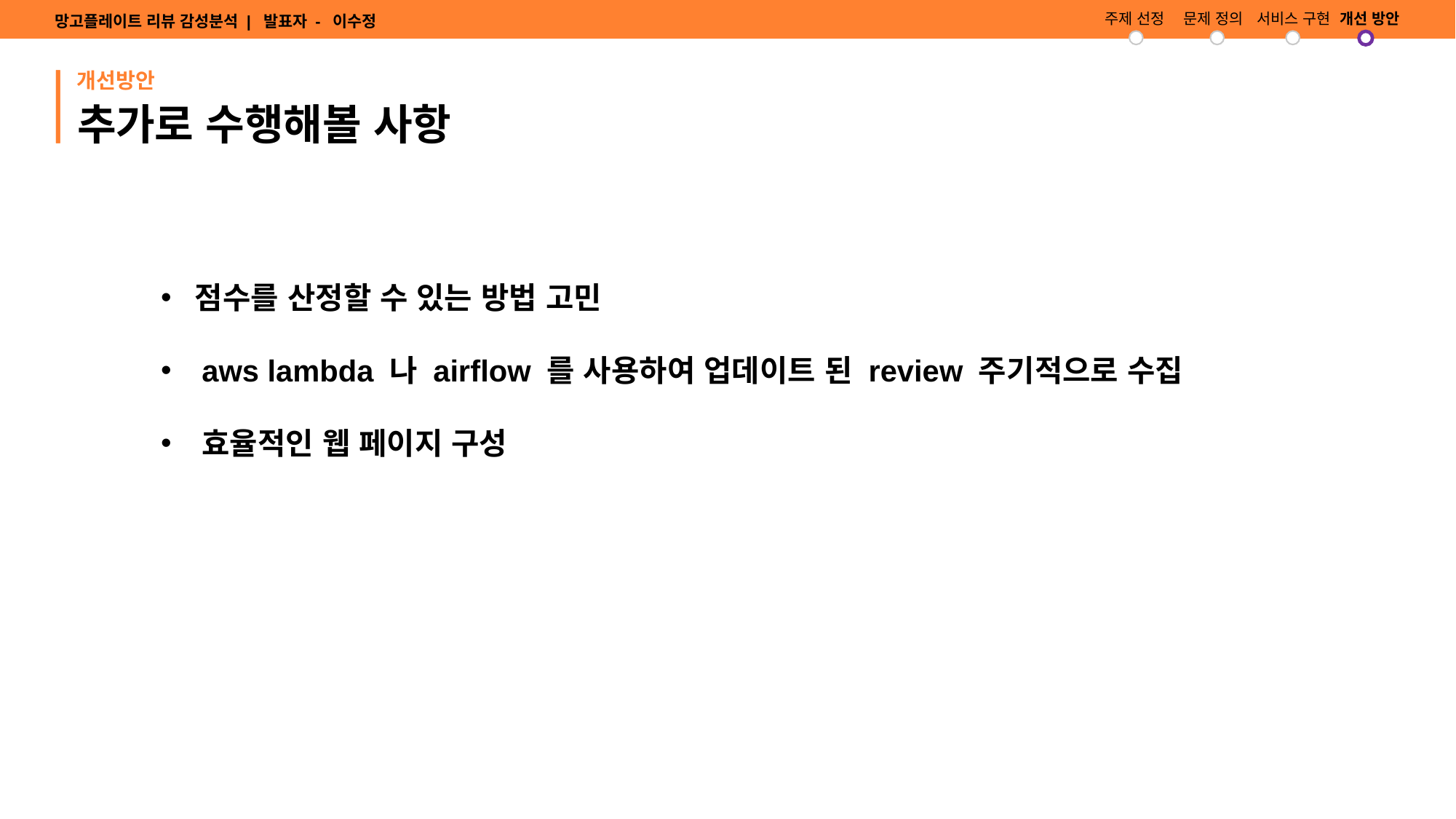

주제 선정
문제 정의
서비스 구현
개선 방안
망고플레이트 리뷰 감성분석 |  발표자 -  이수정

개선방안

추가로 수행해볼 사항
점수를 산정할 수 있는 방법 고민

aws lambda 나 airflow 를 사용하여 업데이트 된 review 주기적으로 수집

효율적인 웹 페이지 구성